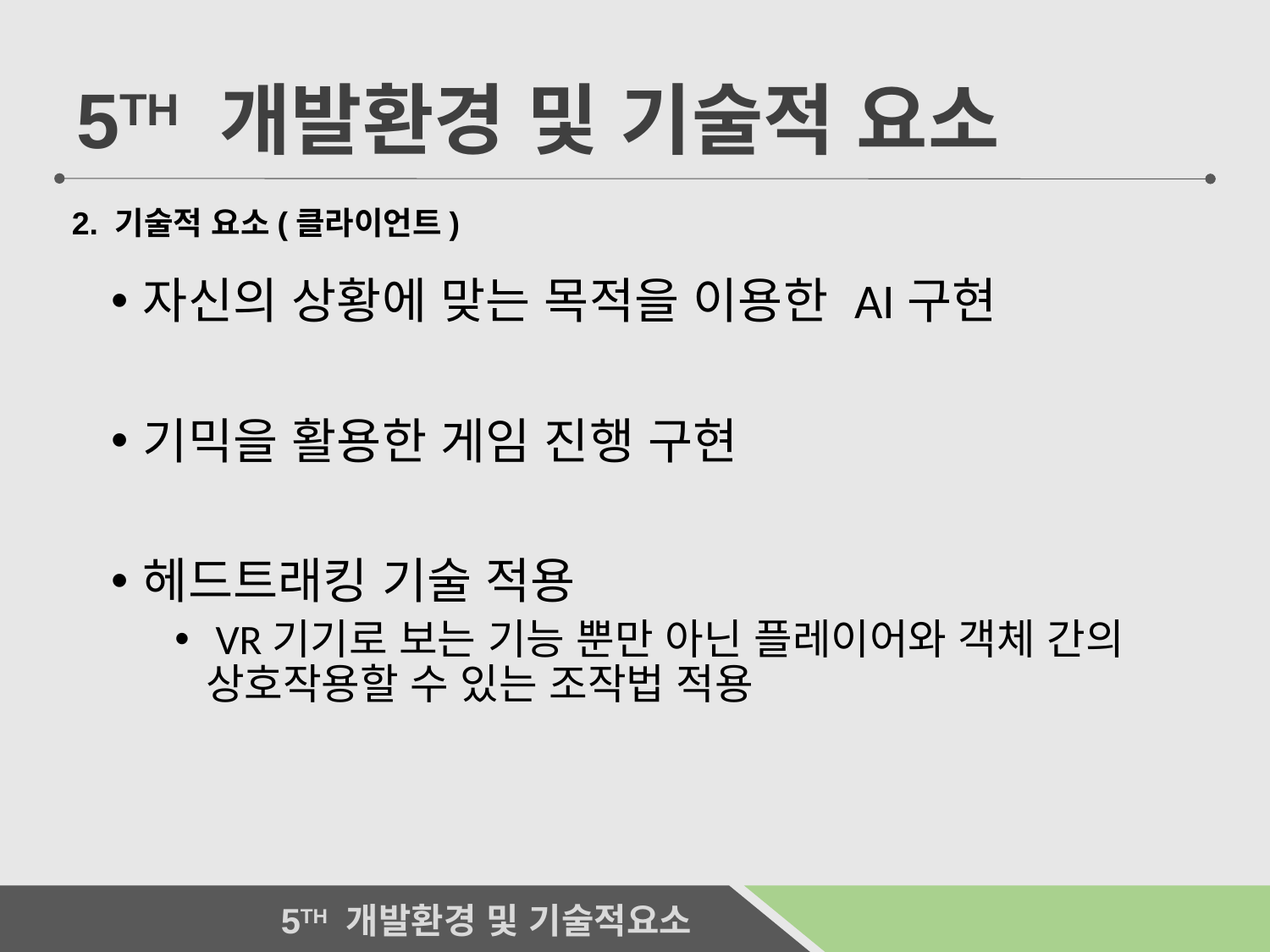

5TH 개발환경 및 기술적 요소
2. 기술적 요소(클라이언트)
자신의 상황에 맞는 목적을 이용한 AI구현

기믹을 활용한 게임 진행 구현

헤드트래킹 기술 적용
 VR기기로 보는 기능 뿐만 아닌 플레이어와 객체 간의 상호작용할 수 있는 조작법 적용

16

5TH 개발환경 및 기술적요소